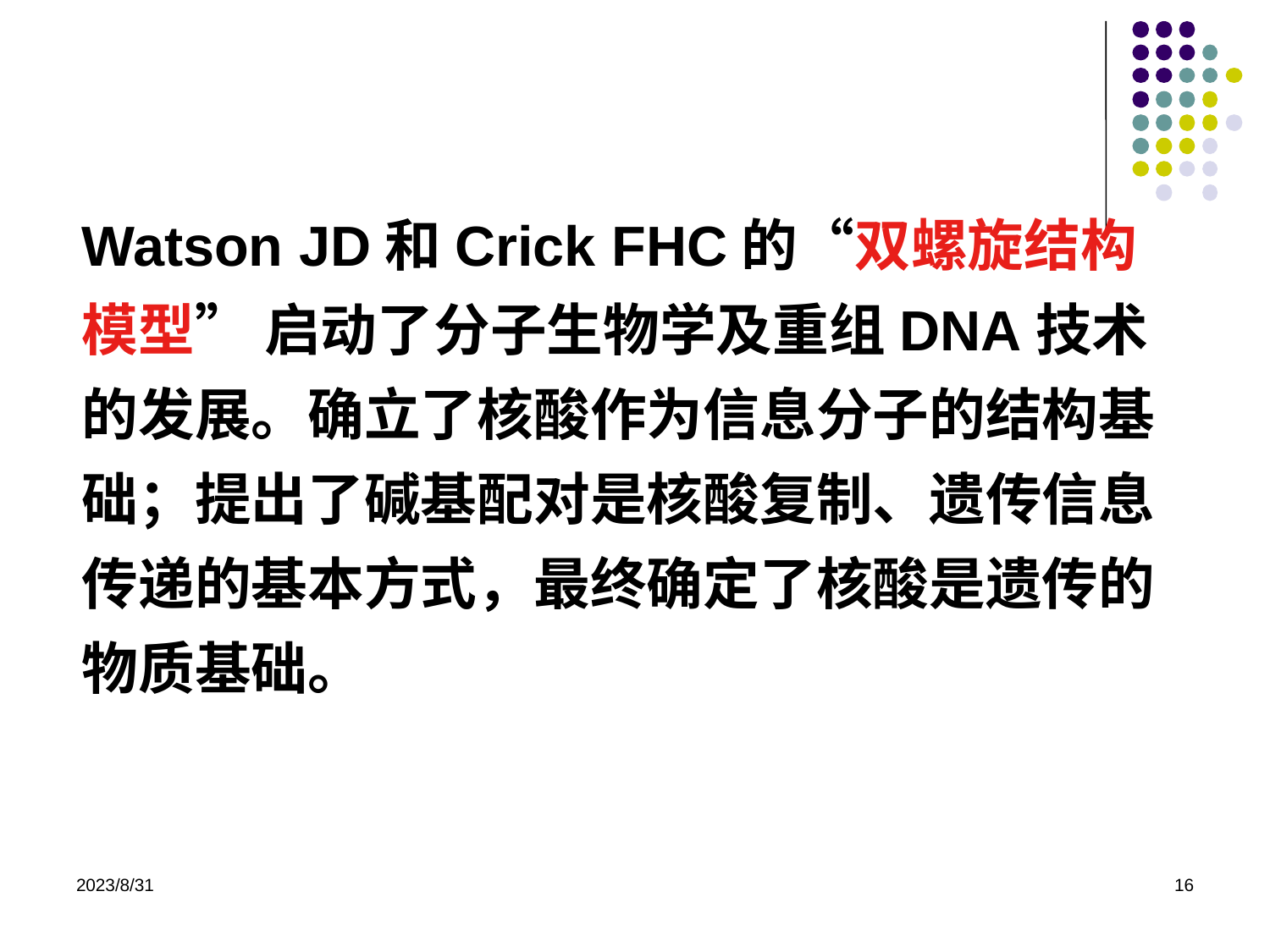

Watson JD和Crick FHC的“双螺旋结构模型” 启动了分子生物学及重组DNA技术的发展。确立了核酸作为信息分子的结构基础；提出了碱基配对是核酸复制、遗传信息传递的基本方式，最终确定了核酸是遗传的物质基础。
2023/8/31
16